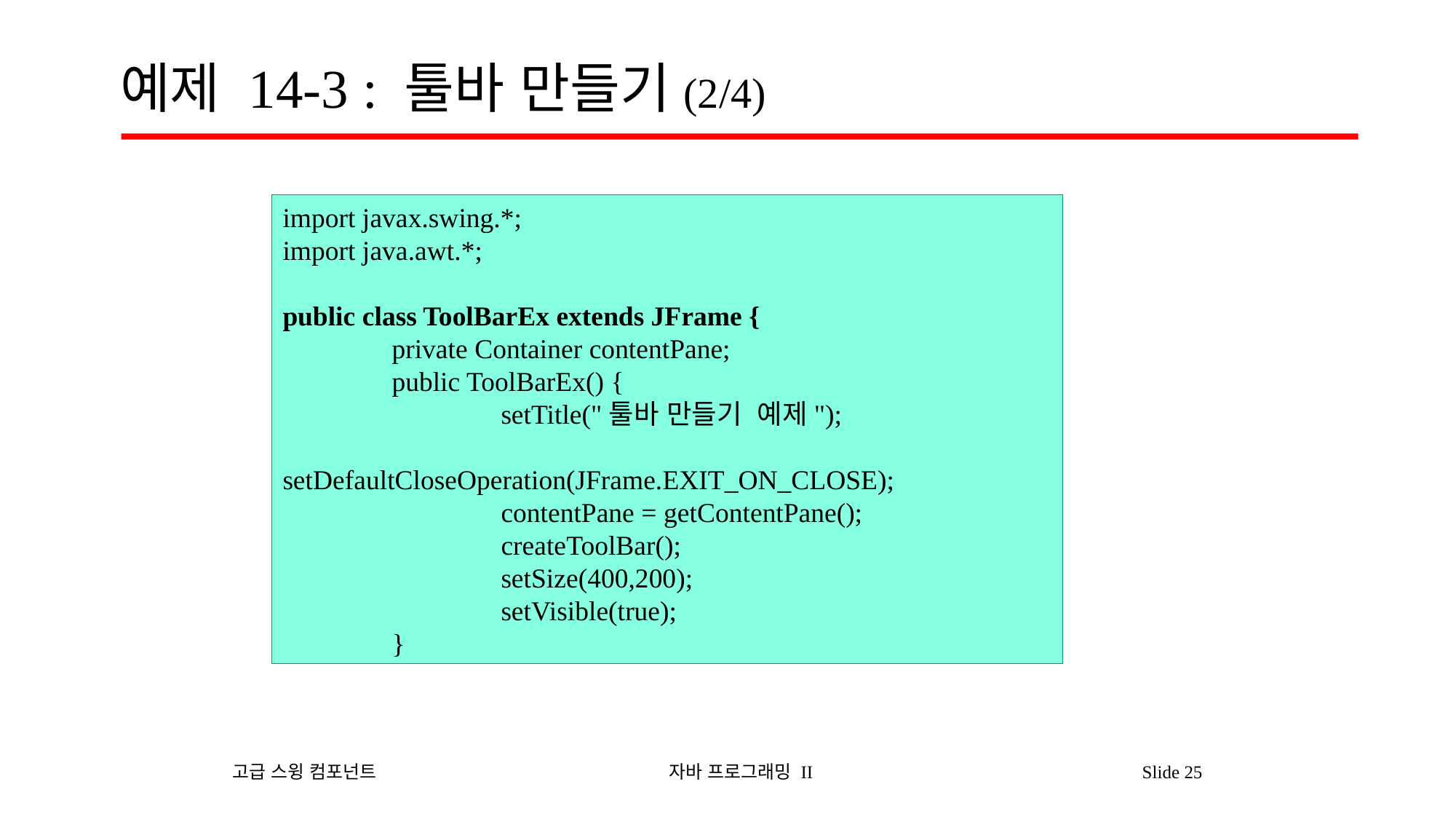

# 예제 14-3 : 툴바 만들기(2/4)
import javax.swing.*;
import java.awt.*;

public class ToolBarEx extends JFrame {
	private Container contentPane;
	public ToolBarEx() {
		setTitle("툴바 만들기  예제");
		setDefaultCloseOperation(JFrame.EXIT_ON_CLOSE);
		contentPane = getContentPane();
		createToolBar();
		setSize(400,200);
		setVisible(true);
	}